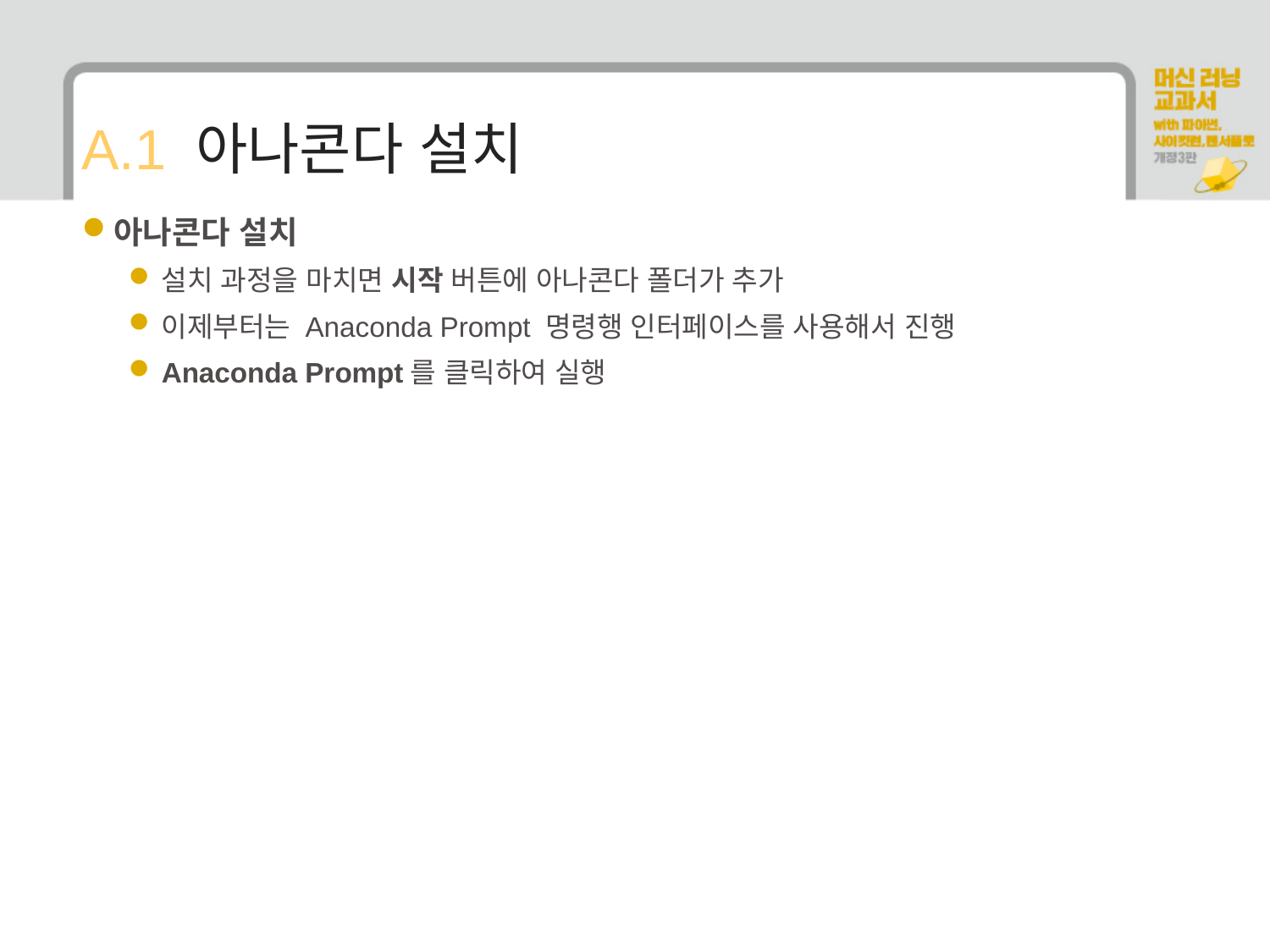

# A.1 아나콘다 설치
아나콘다 설치
설치 과정을 마치면 시작 버튼에 아나콘다 폴더가 추가
이제부터는 Anaconda Prompt 명령행 인터페이스를 사용해서 진행
Anaconda Prompt를 클릭하여 실행